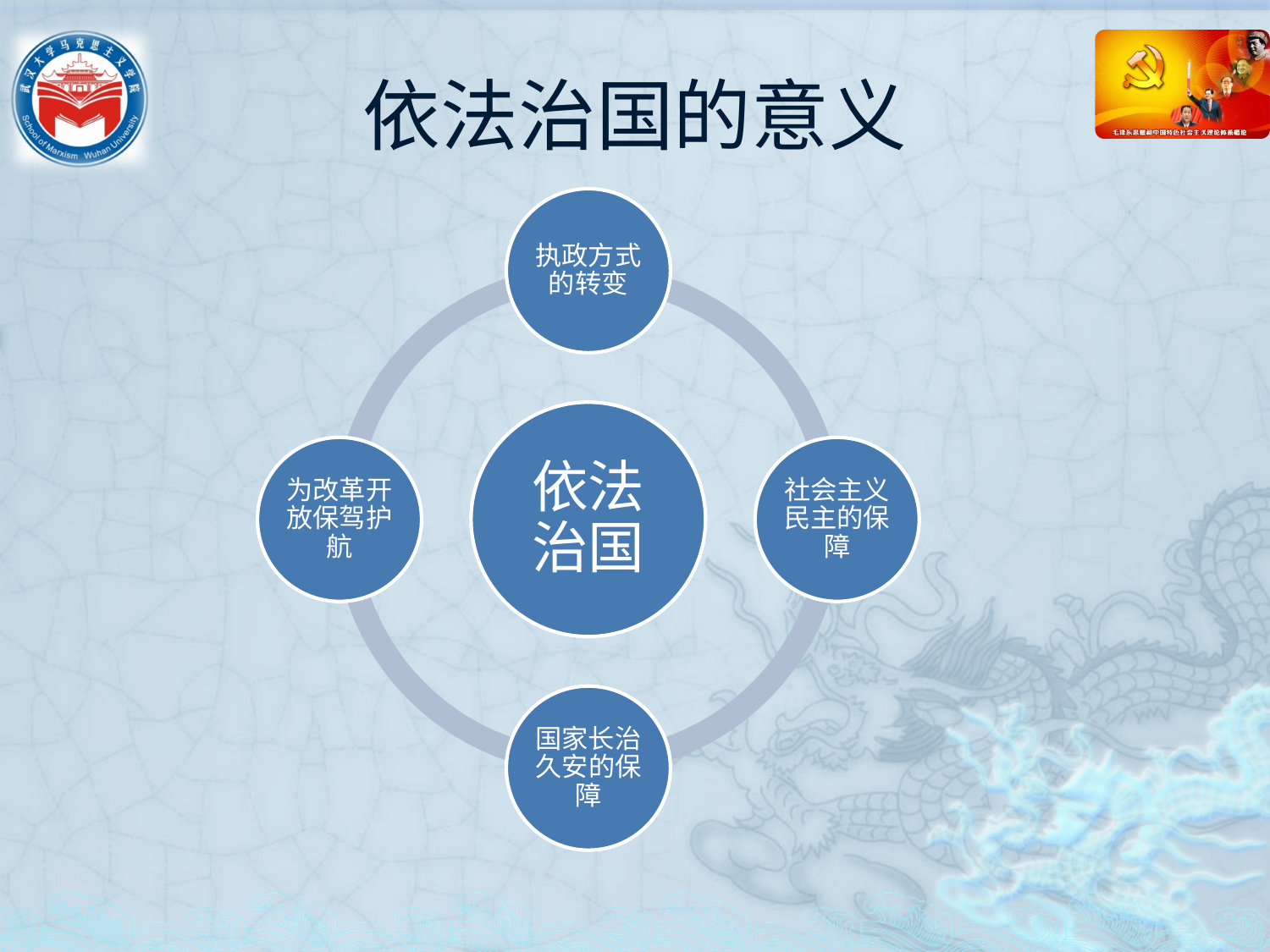

# 依法治国的意义
依法治国
执政方式的转变
社会主义民主的保障
国家长治久安的保障
为改革开放保驾护航